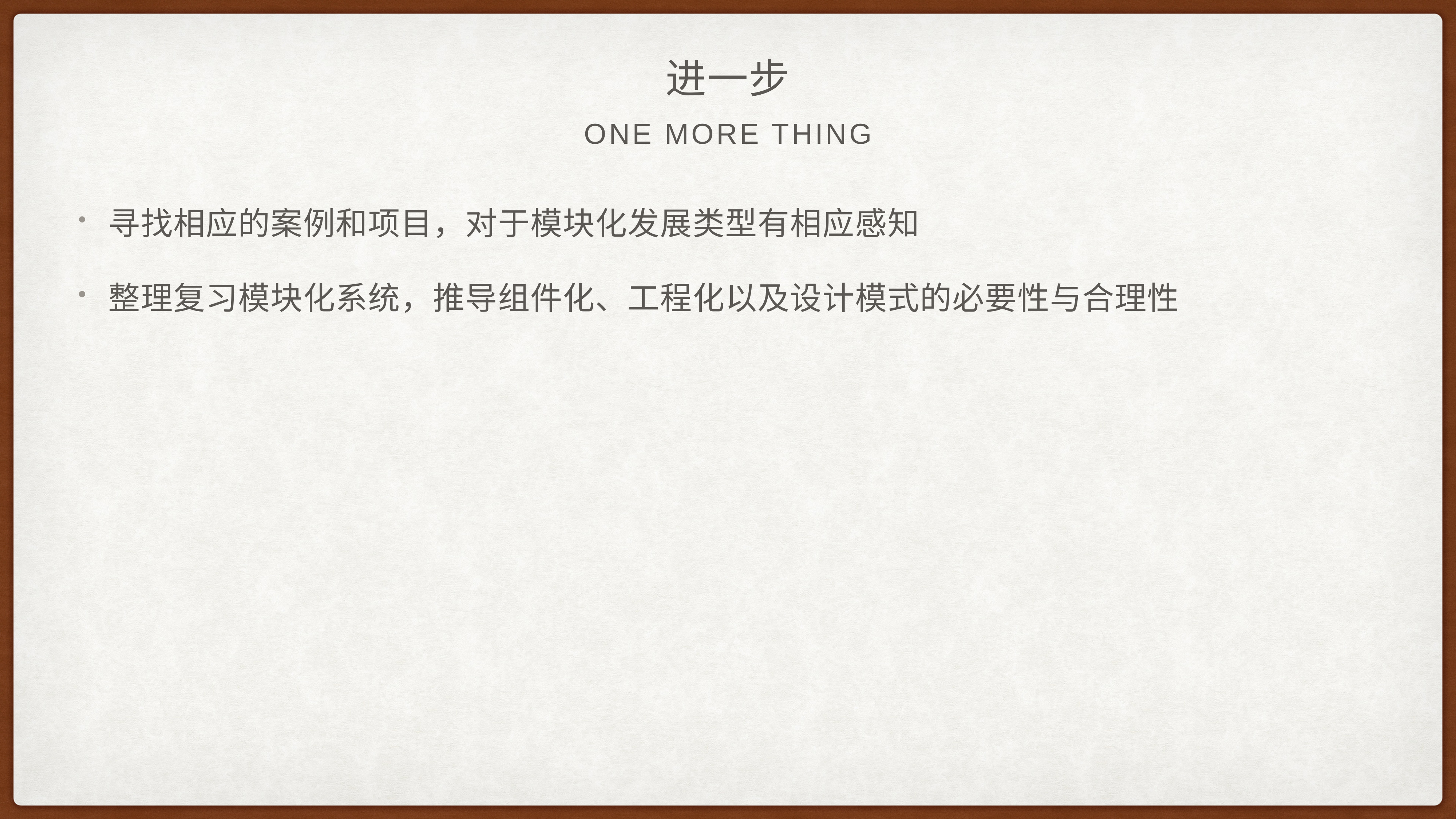

# 进一步
One more thing
寻找相应的案例和项目，对于模块化发展类型有相应感知
整理复习模块化系统，推导组件化、工程化以及设计模式的必要性与合理性